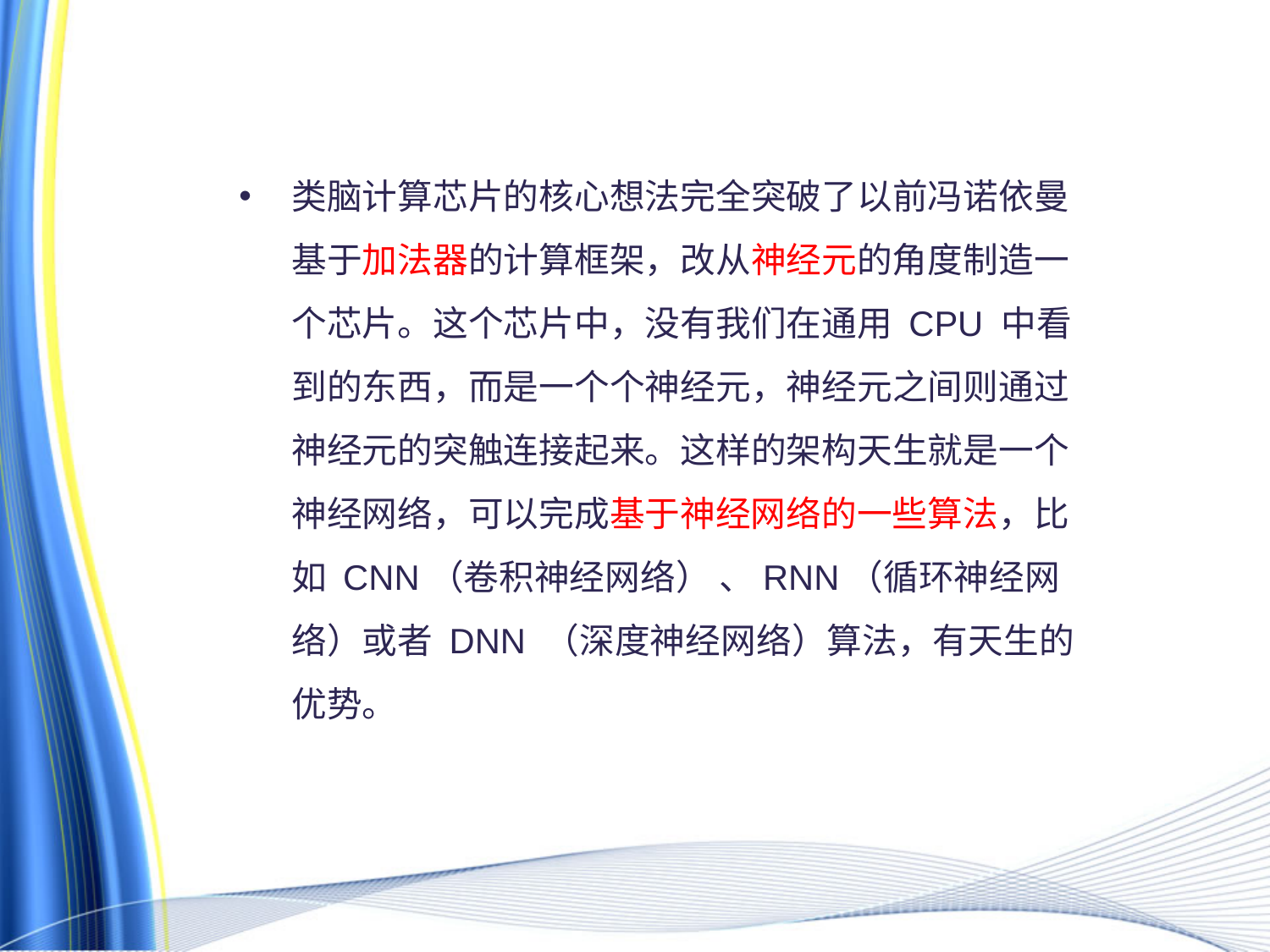

类脑计算芯片的核心想法完全突破了以前冯诺依曼基于加法器的计算框架，改从神经元的角度制造一个芯片。这个芯片中，没有我们在通用 CPU 中看到的东西，而是一个个神经元，神经元之间则通过神经元的突触连接起来。这样的架构天生就是一个神经网络，可以完成基于神经网络的一些算法，比如 CNN（卷积神经网络） 、RNN（循环神经网络）或者 DNN （深度神经网络）算法，有天生的优势。